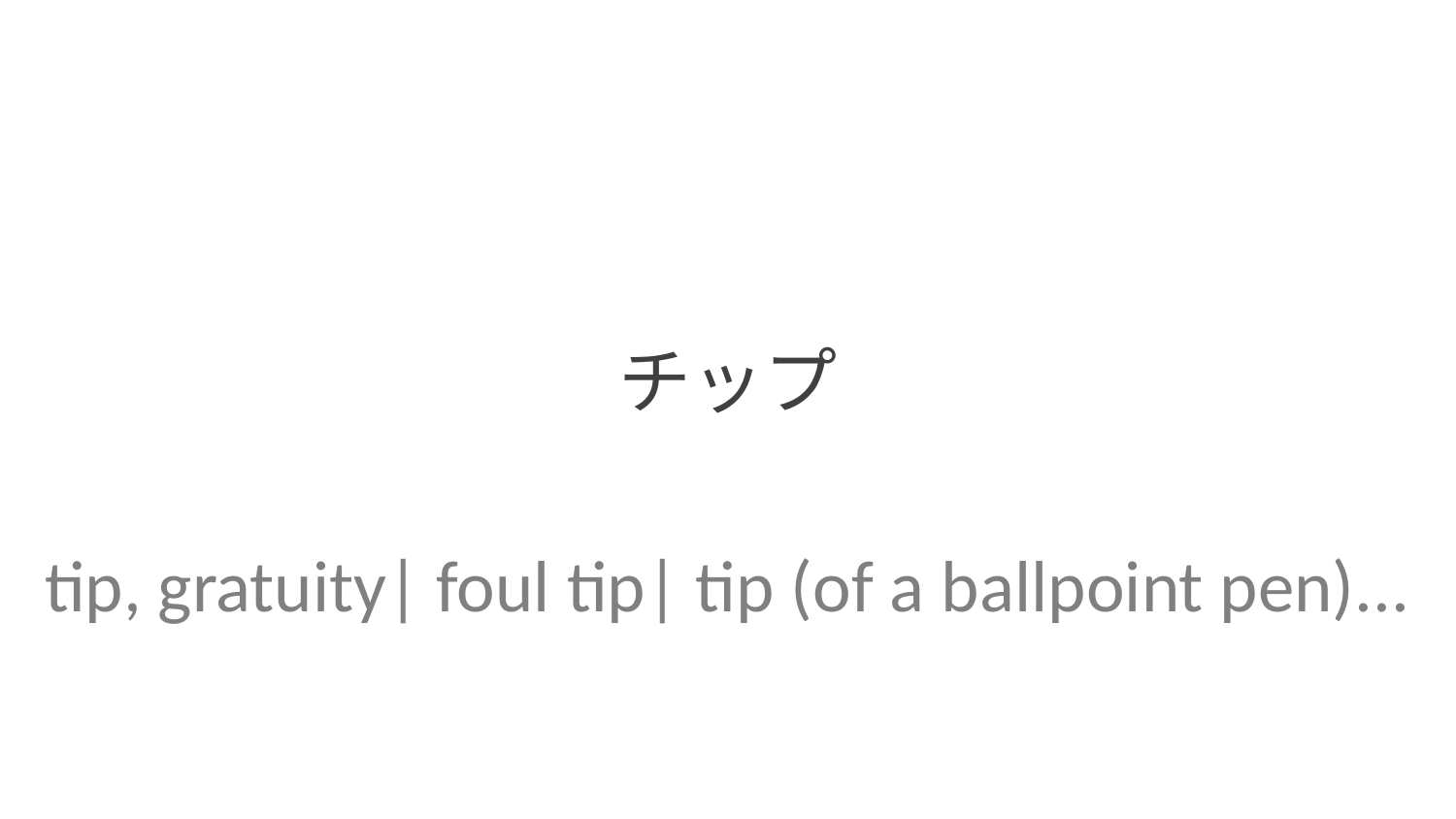

チップ
tip, gratuity| foul tip| tip (of a ballpoint pen)...